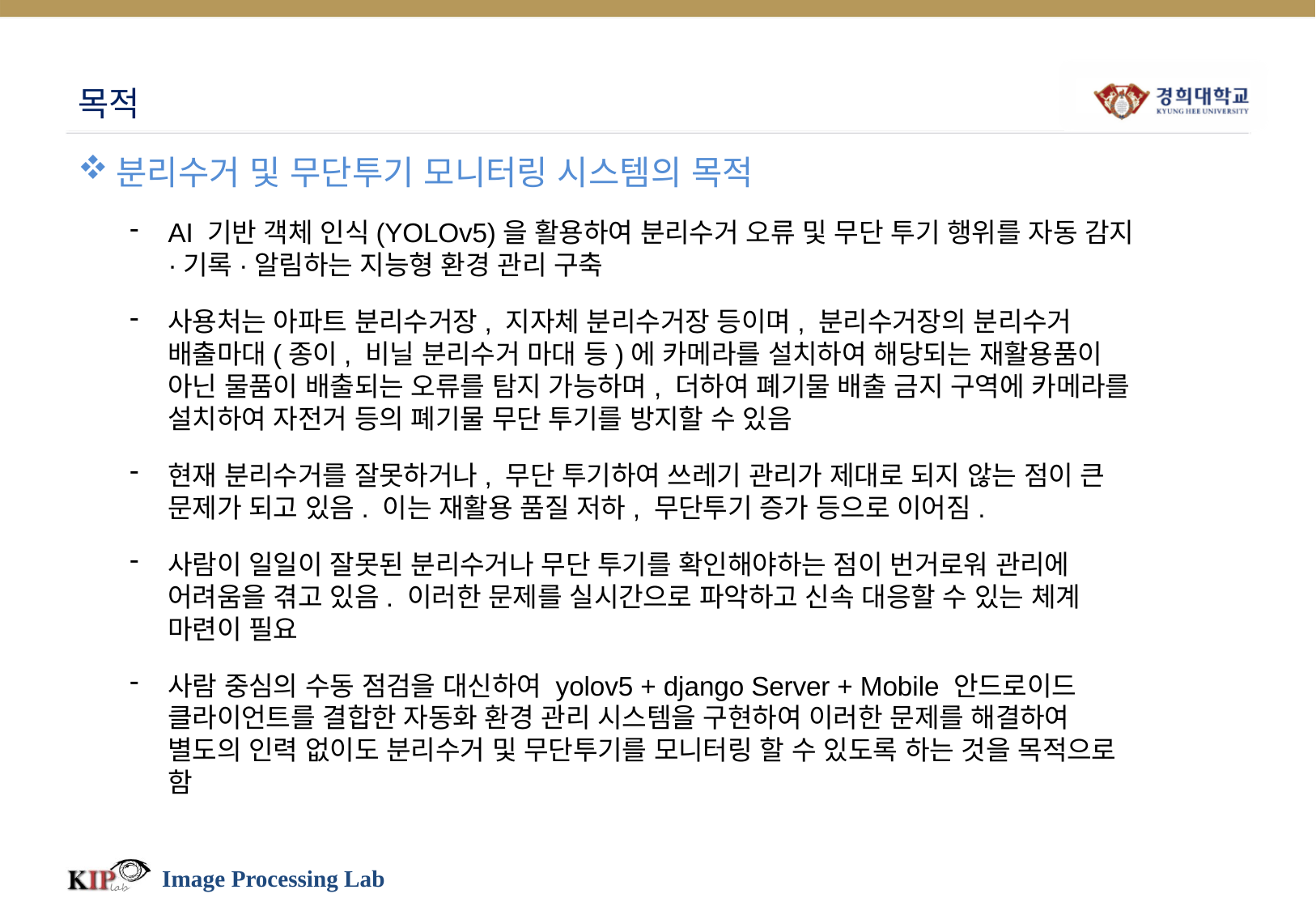

# 목적
분리수거 및 무단투기 모니터링 시스템의 목적
AI 기반 객체 인식(YOLOv5)을 활용하여 분리수거 오류 및 무단 투기 행위를 자동 감지·기록·알림하는 지능형 환경 관리 구축
사용처는 아파트 분리수거장, 지자체 분리수거장 등이며, 분리수거장의 분리수거 배출마대(종이, 비닐 분리수거 마대 등)에 카메라를 설치하여 해당되는 재활용품이 아닌 물품이 배출되는 오류를 탐지 가능하며, 더하여 폐기물 배출 금지 구역에 카메라를 설치하여 자전거 등의 폐기물 무단 투기를 방지할 수 있음
현재 분리수거를 잘못하거나, 무단 투기하여 쓰레기 관리가 제대로 되지 않는 점이 큰 문제가 되고 있음. 이는 재활용 품질 저하, 무단투기 증가 등으로 이어짐.
사람이 일일이 잘못된 분리수거나 무단 투기를 확인해야하는 점이 번거로워 관리에 어려움을 겪고 있음. 이러한 문제를 실시간으로 파악하고 신속 대응할 수 있는 체계 마련이 필요
사람 중심의 수동 점검을 대신하여 yolov5 + django Server + Mobile 안드로이드 클라이언트를 결합한 자동화 환경 관리 시스템을 구현하여 이러한 문제를 해결하여 별도의 인력 없이도 분리수거 및 무단투기를 모니터링 할 수 있도록 하는 것을 목적으로 함

Image Processing Lab